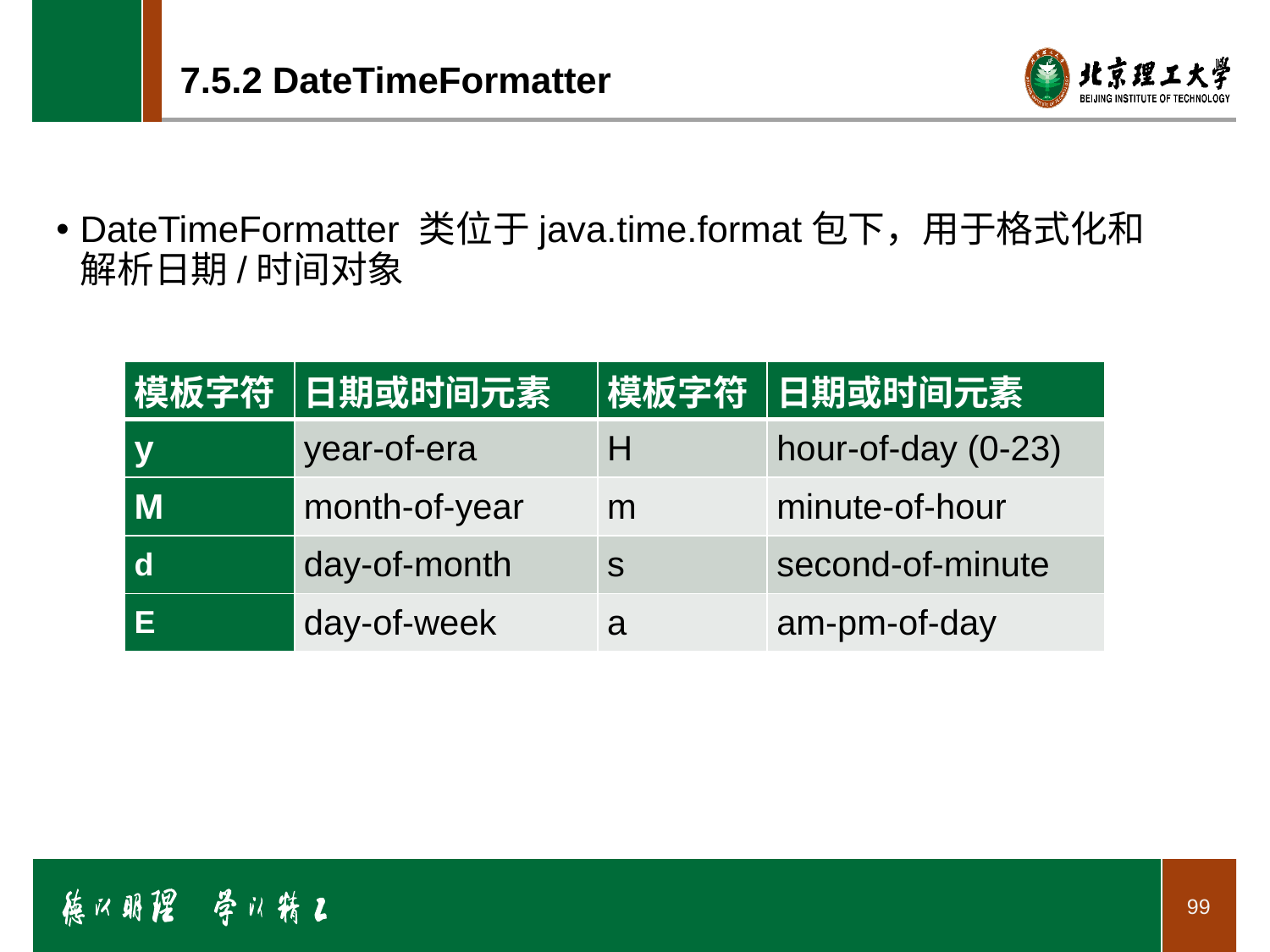

# 7.5.2 DateTimeFormatter
DateTimeFormatter 类位于java.time.format包下，用于格式化和解析日期/时间对象
| 模板字符 | 日期或时间元素 | 模板字符 | 日期或时间元素 |
| --- | --- | --- | --- |
| y | year-of-era | H | hour-of-day (0-23) |
| M | month-of-year | m | minute-of-hour |
| d | day-of-month | s | second-of-minute |
| E | day-of-week | a | am-pm-of-day |